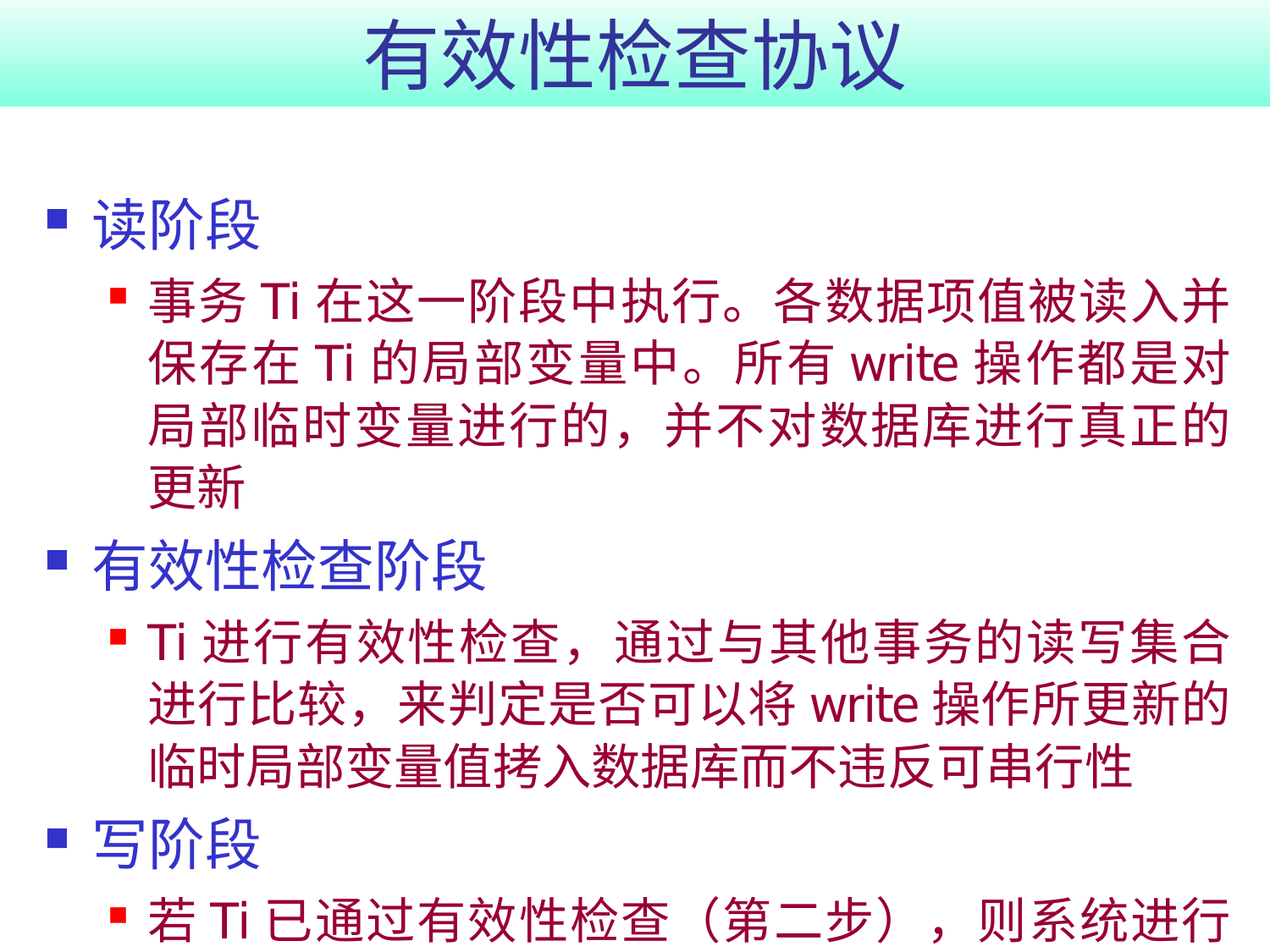

# 有效性检查协议
读阶段
事务Ti在这一阶段中执行。各数据项值被读入并保存在Ti的局部变量中。所有write操作都是对局部临时变量进行的，并不对数据库进行真正的更新
有效性检查阶段
Ti进行有效性检查，通过与其他事务的读写集合进行比较，来判定是否可以将write操作所更新的临时局部变量值拷入数据库而不违反可串行性
写阶段
若Ti已通过有效性检查（第二步），则系统进行实际的数据库更新，否则，事务Ti回滚